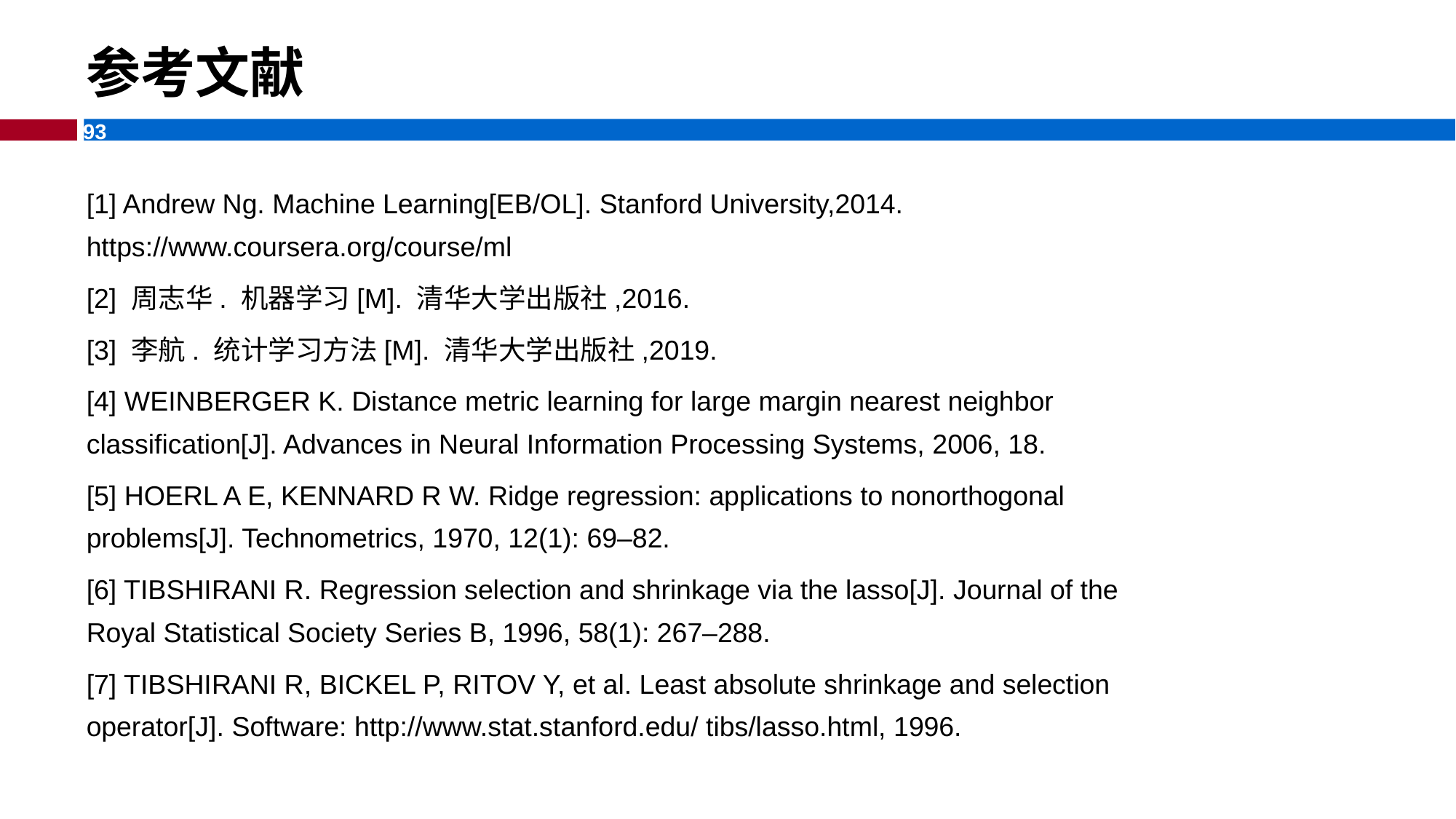

参考文献
[1] Andrew Ng. Machine Learning[EB/OL]. Stanford University,2014. https://www.coursera.org/course/ml
[2] 周志华. 机器学习[M]. 清华大学出版社,2016.
[3] 李航. 统计学习方法[M]. 清华大学出版社,2019.
[4] WEINBERGER K. Distance metric learning for large margin nearest neighbor classification[J]. Advances in Neural Information Processing Systems, 2006, 18.
[5] HOERL A E, KENNARD R W. Ridge regression: applications to nonorthogonal problems[J]. Technometrics, 1970, 12(1): 69–82.
[6] TIBSHIRANI R. Regression selection and shrinkage via the lasso[J]. Journal of the Royal Statistical Society Series B, 1996, 58(1): 267–288.
[7] TIBSHIRANI R, BICKEL P, RITOV Y, et al. Least absolute shrinkage and selection operator[J]. Software: http://www.stat.stanford.edu/ tibs/lasso.html, 1996.